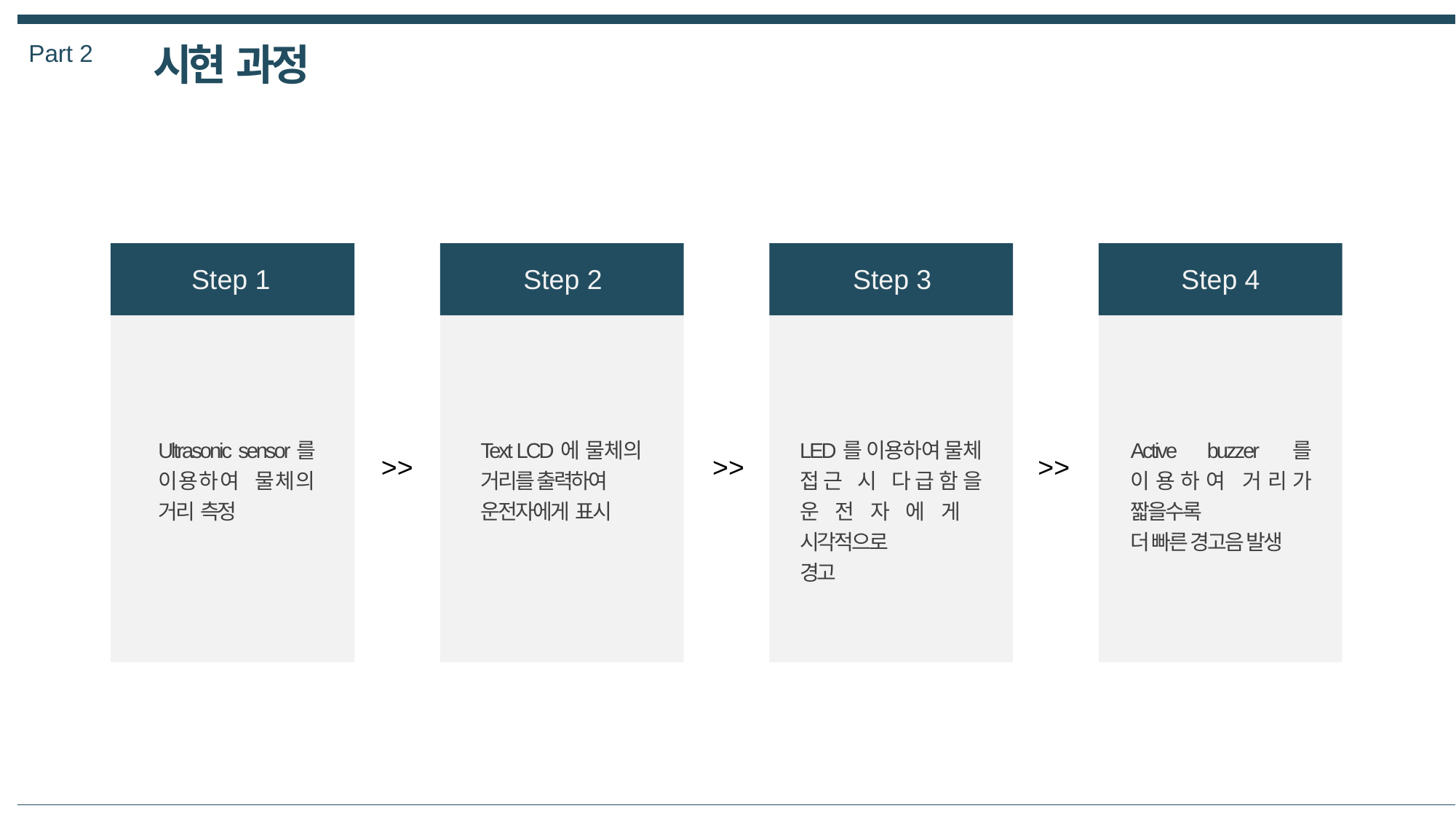

Part 2
시현  과정

Step 1
Step 2
Step 3
Step 4
Ultrasonic  sensor를 이용하여  물체의 거리  측정
Text LCD에 물체의 거리를 출력하여
운전자에게  표시
LED를 이용하여 물체 접근 시 다급함을 운전자에게  시각적으로
경고
Active buzzer를 이용하여 거리가 짧을수록
더 빠른 경고음 발생
>>
>>
>>
|  |
| --- |